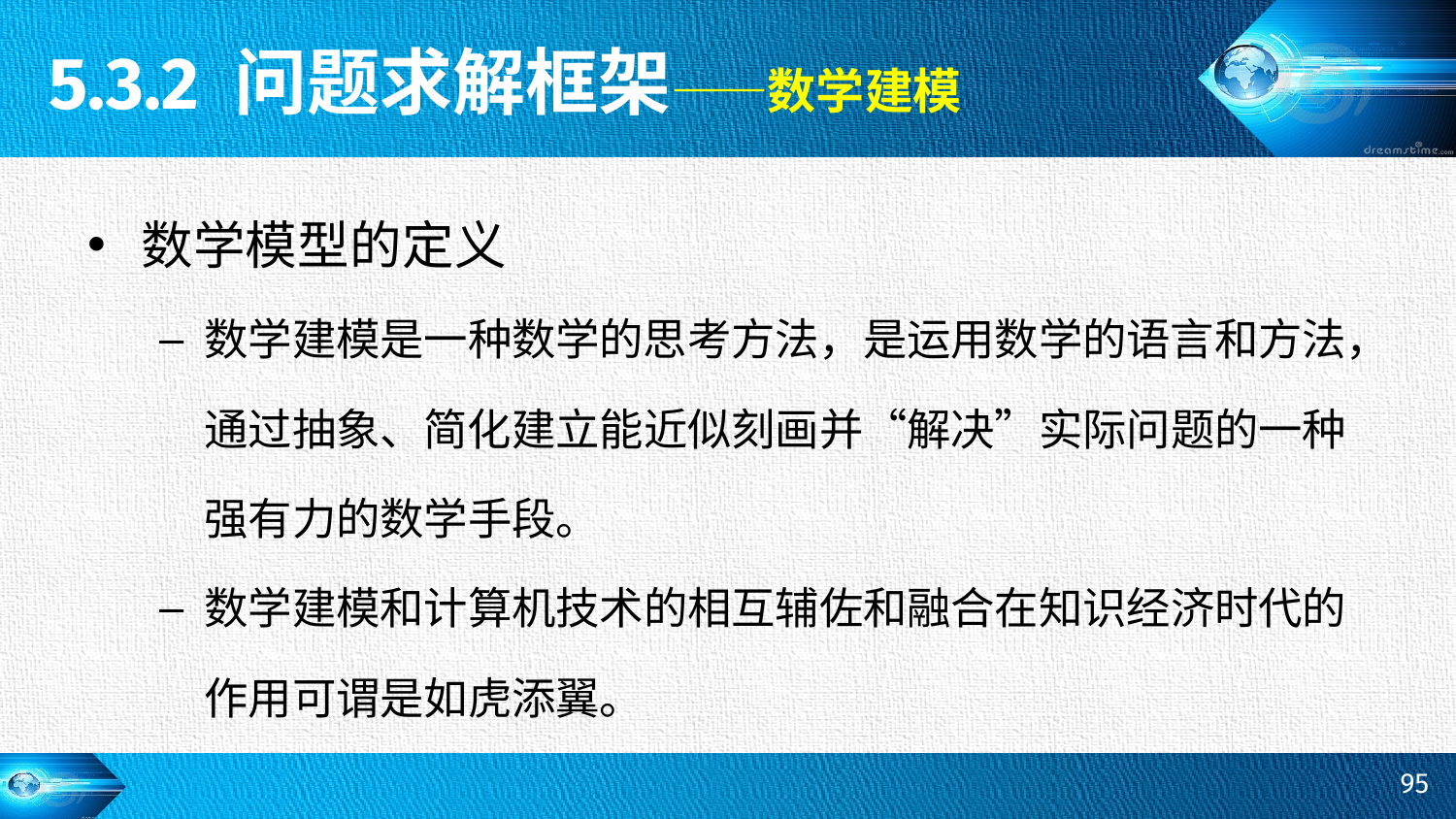

5.3.2 问题求解框架——数学建模
数学模型的定义
数学建模是一种数学的思考方法，是运用数学的语言和方法，通过抽象、简化建立能近似刻画并“解决”实际问题的一种强有力的数学手段。
数学建模和计算机技术的相互辅佐和融合在知识经济时代的作用可谓是如虎添翼。

95